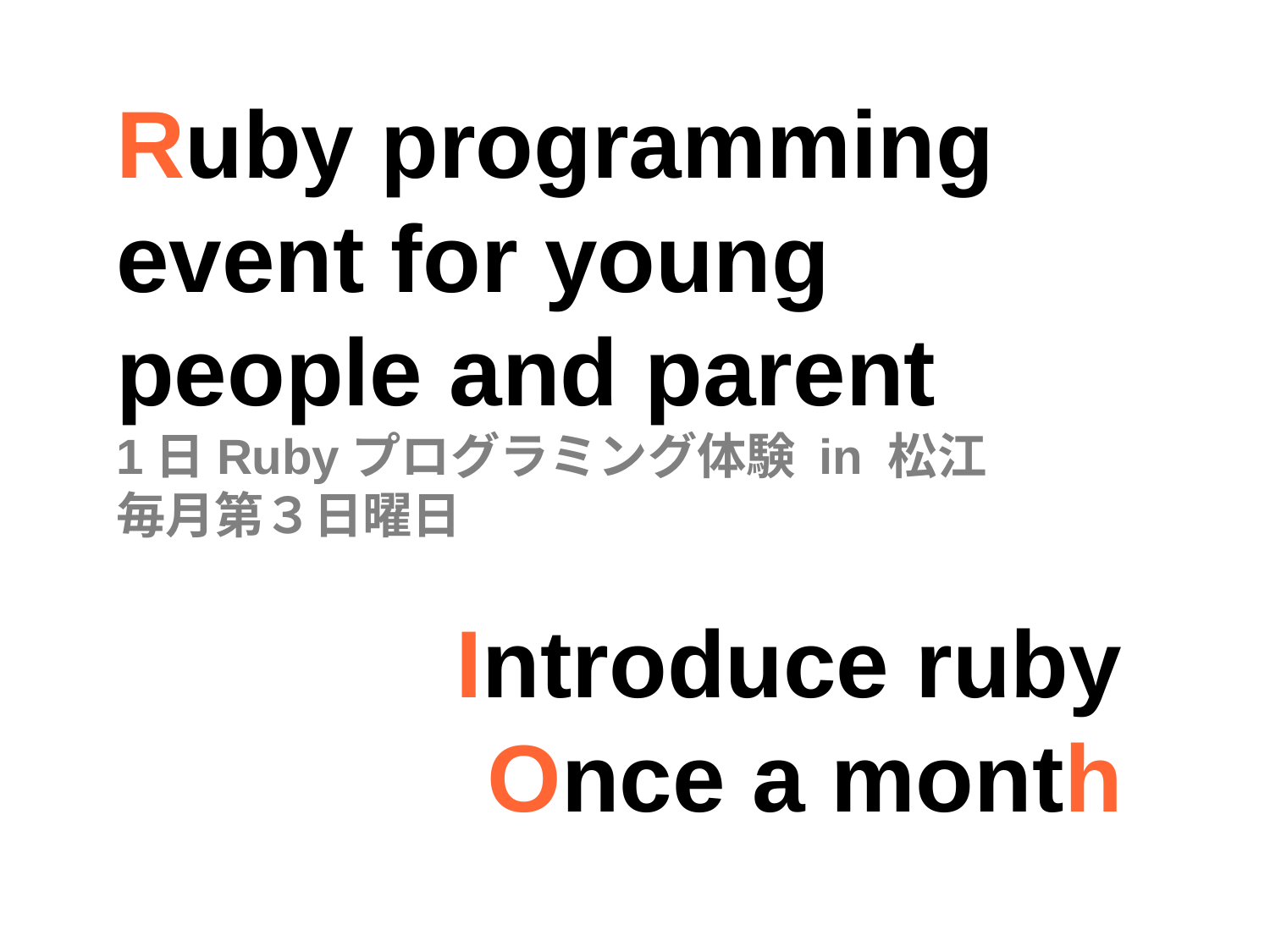

Ruby programming event for young people and parent
1日Rubyプログラミング体験 in 松江
毎月第３日曜日

Introduce ruby
Once a month